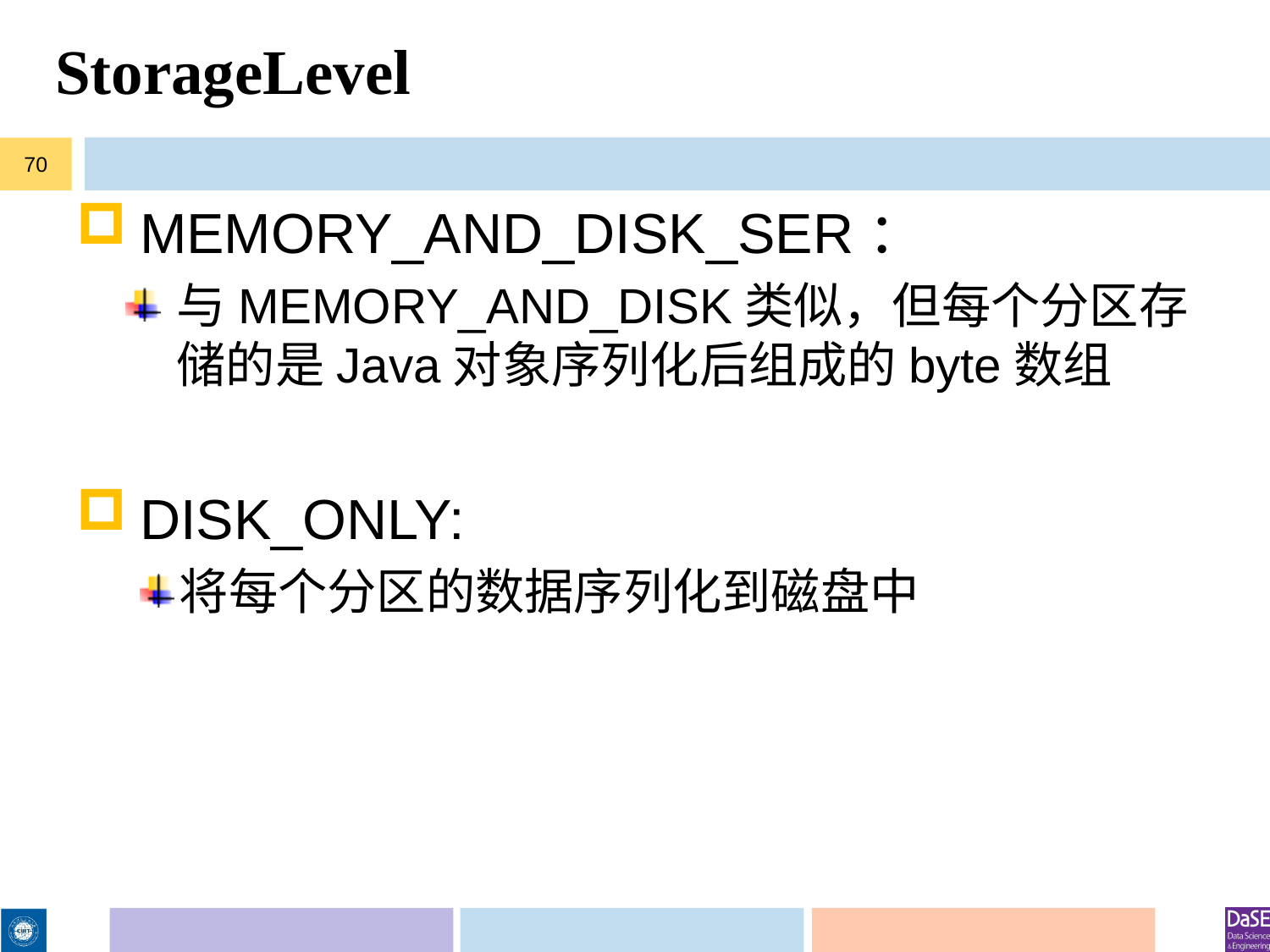

# StorageLevel
70
MEMORY_AND_DISK_SER：
与MEMORY_AND_DISK类似，但每个分区存储的是Java对象序列化后组成的byte数组

DISK_ONLY:
将每个分区的数据序列化到磁盘中